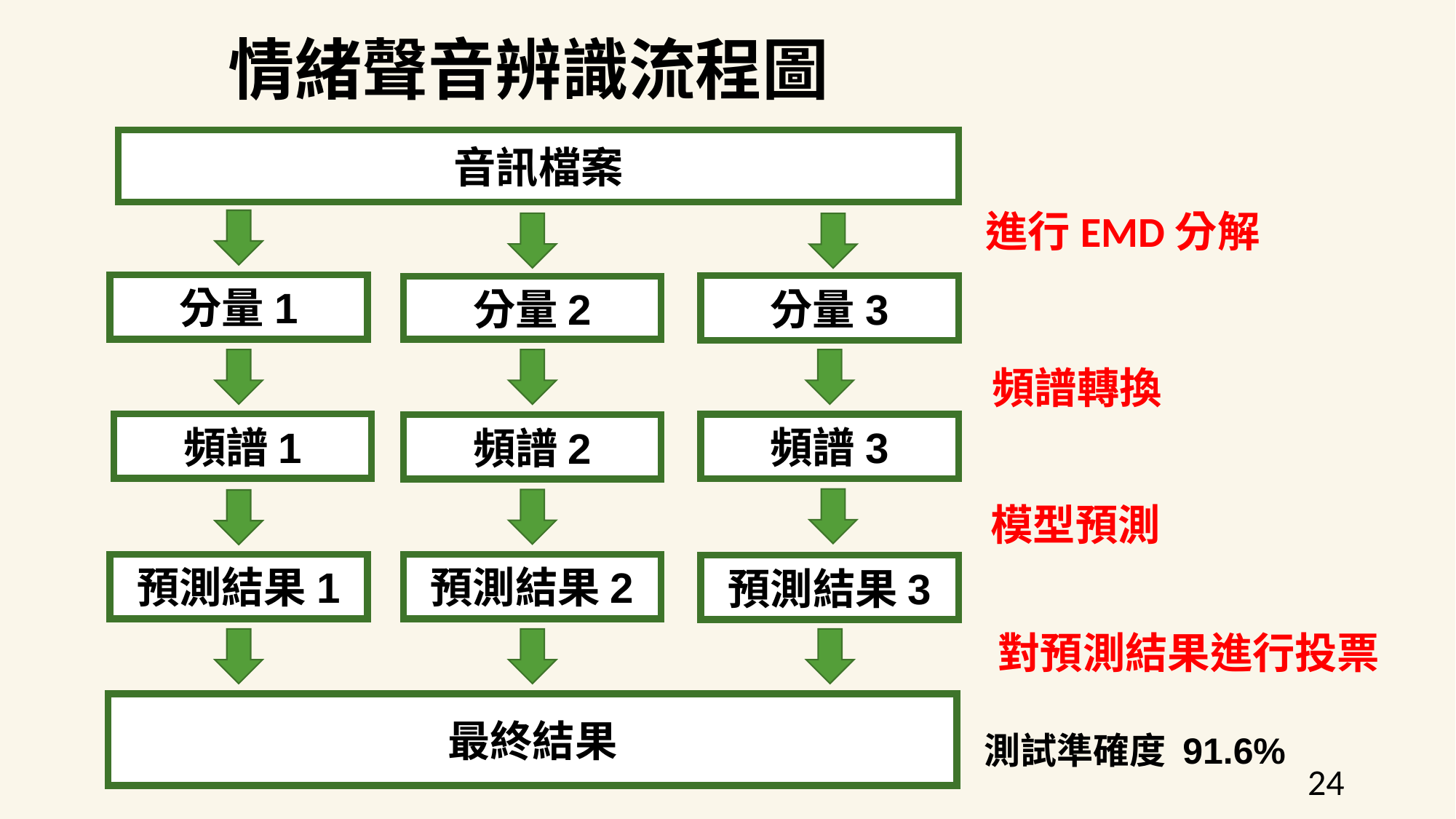

情緒聲音辨識流程圖
音訊檔案
進行EMD分解

分量1
分量3
分量2

頻譜轉換
頻譜1
頻譜3
頻譜2

模型預測
預測結果1
預測結果2
預測結果3
對預測結果進行投票

最終結果
測試準確度 91.6%
24